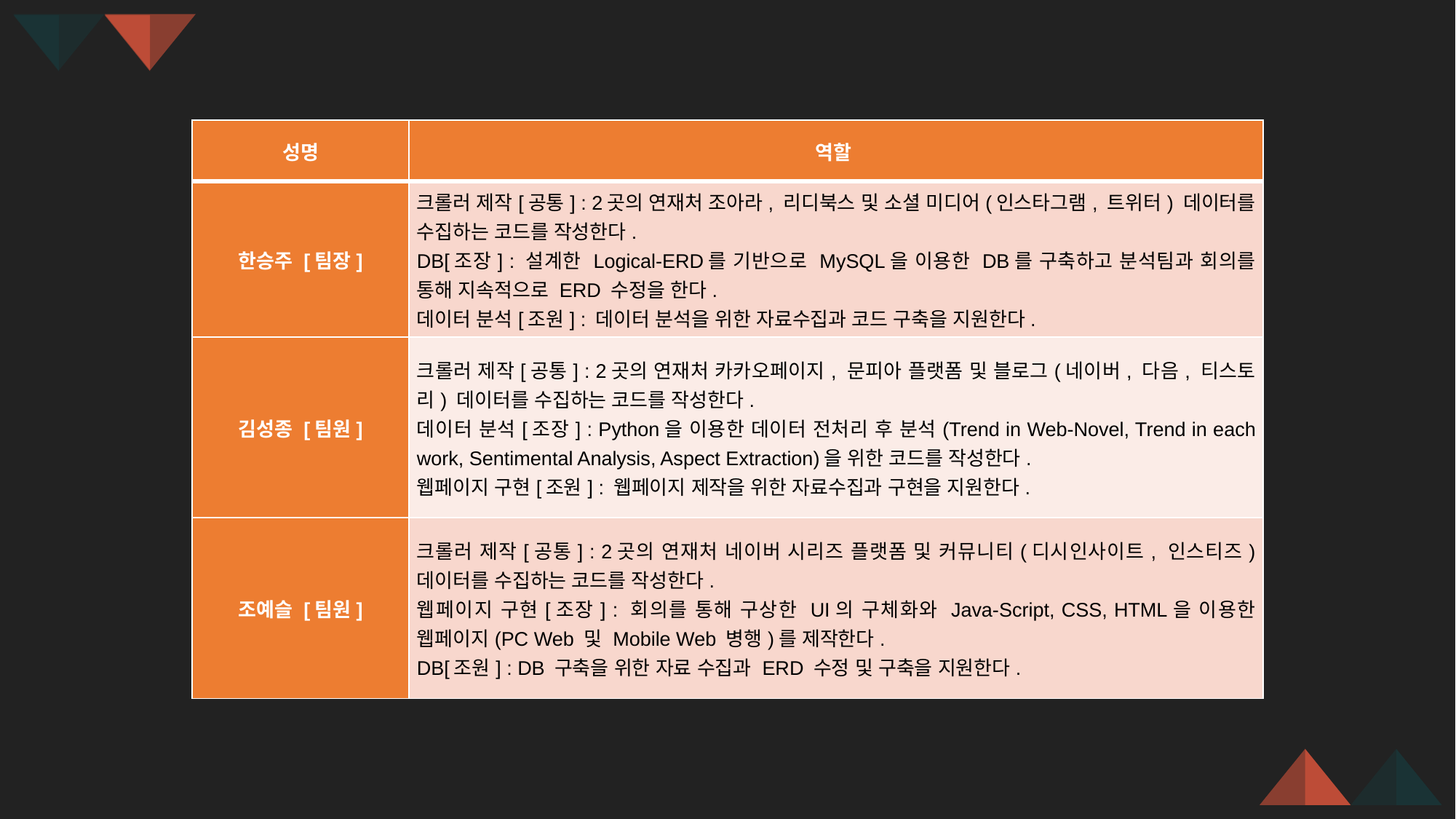

| 성명 | 역할 |
| --- | --- |
| 한승주 [팀장] | 크롤러 제작[공통] : 2곳의 연재처 조아라, 리디북스 및 소셜 미디어(인스타그램, 트위터) 데이터를 수집하는 코드를 작성한다. DB[조장] : 설계한 Logical-ERD를 기반으로 MySQL을 이용한 DB를 구축하고 분석팀과 회의를 통해 지속적으로 ERD 수정을 한다. 데이터 분석[조원] : 데이터 분석을 위한 자료수집과 코드 구축을 지원한다. |
| 김성종 [팀원] | 크롤러 제작[공통] : 2곳의 연재처 카카오페이지, 문피아 플랫폼 및 블로그(네이버, 다음, 티스토리) 데이터를 수집하는 코드를 작성한다. 데이터 분석[조장] : Python을 이용한 데이터 전처리 후 분석(Trend in Web-Novel, Trend in each work, Sentimental Analysis, Aspect Extraction)을 위한 코드를 작성한다. 웹페이지 구현[조원] : 웹페이지 제작을 위한 자료수집과 구현을 지원한다. |
| 조예슬 [팀원] | 크롤러 제작[공통] : 2곳의 연재처 네이버 시리즈 플랫폼 및 커뮤니티(디시인사이트, 인스티즈) 데이터를 수집하는 코드를 작성한다. 웹페이지 구현[조장] : 회의를 통해 구상한 UI의 구체화와 Java-Script, CSS, HTML을 이용한 웹페이지(PC Web 및 Mobile Web 병행)를 제작한다. DB[조원] : DB 구축을 위한 자료 수집과 ERD 수정 및 구축을 지원한다. |